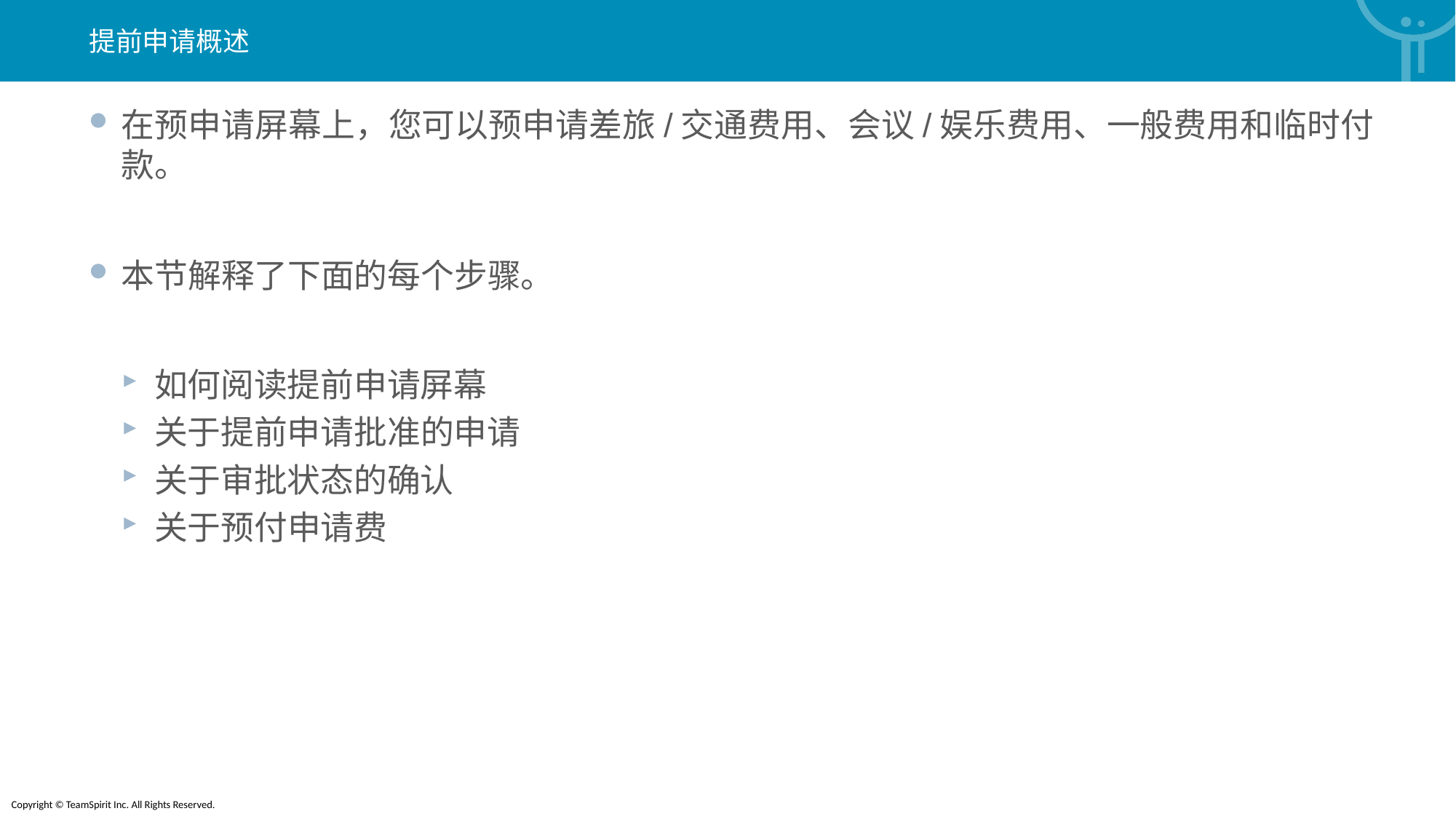

提前申请概述
在预申请屏幕上，您可以预申请差旅/交通费用、会议/娱乐费用、一般费用和临时付款。

本节解释了下面的每个步骤。

如何阅读提前申请屏幕
关于提前申请批准的申请
关于审批状态的确认
关于预付申请费

34